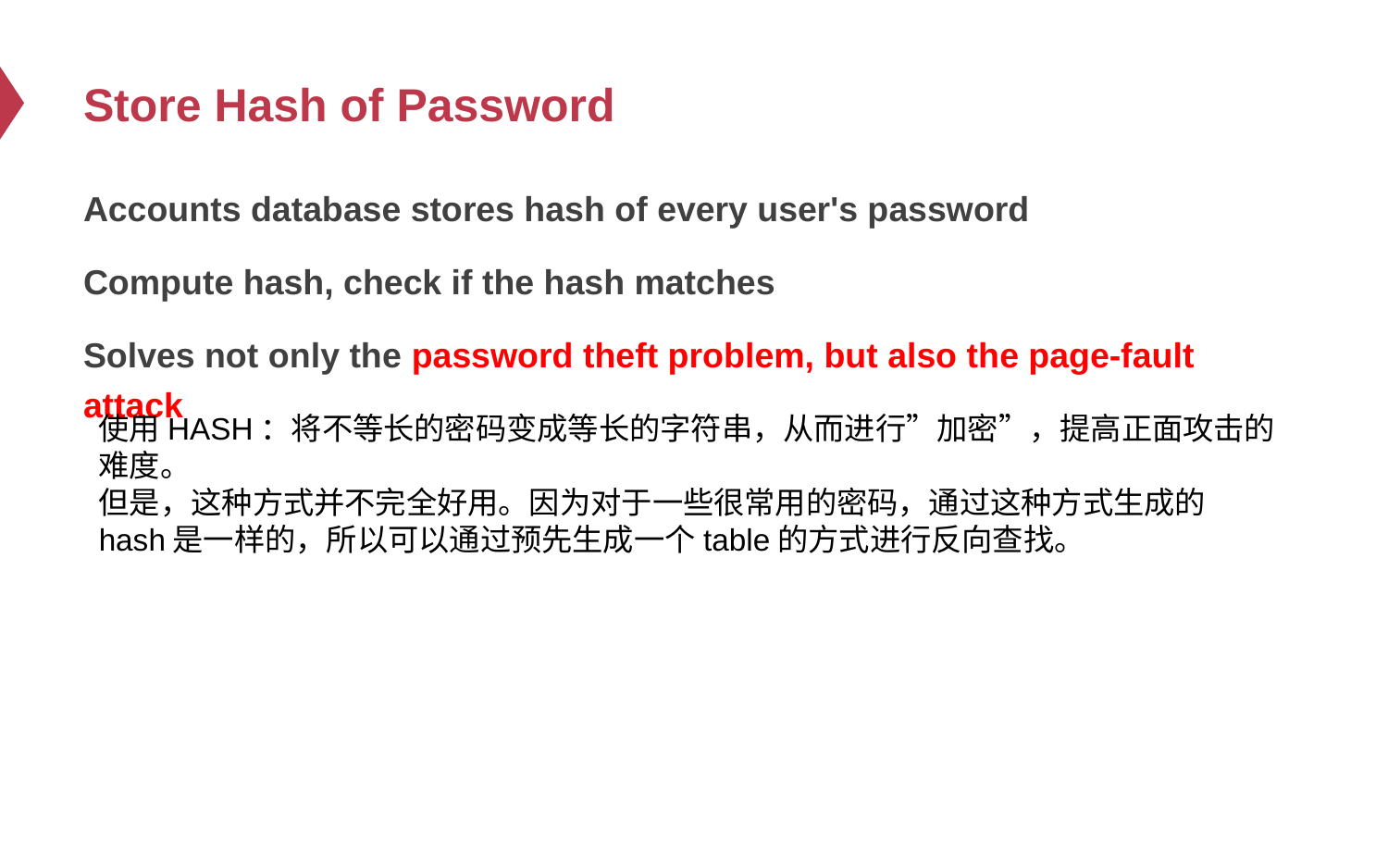

# Store Hash of Password
Accounts database stores hash of every user's password
Compute hash, check if the hash matches
Solves not only the password theft problem, but also the page-fault attack
使用HASH：将不等长的密码变成等长的字符串，从而进行”加密”，提高正面攻击的难度。
但是，这种方式并不完全好用。因为对于一些很常用的密码，通过这种方式生成的hash是一样的，所以可以通过预先生成一个table的方式进行反向查找。
25